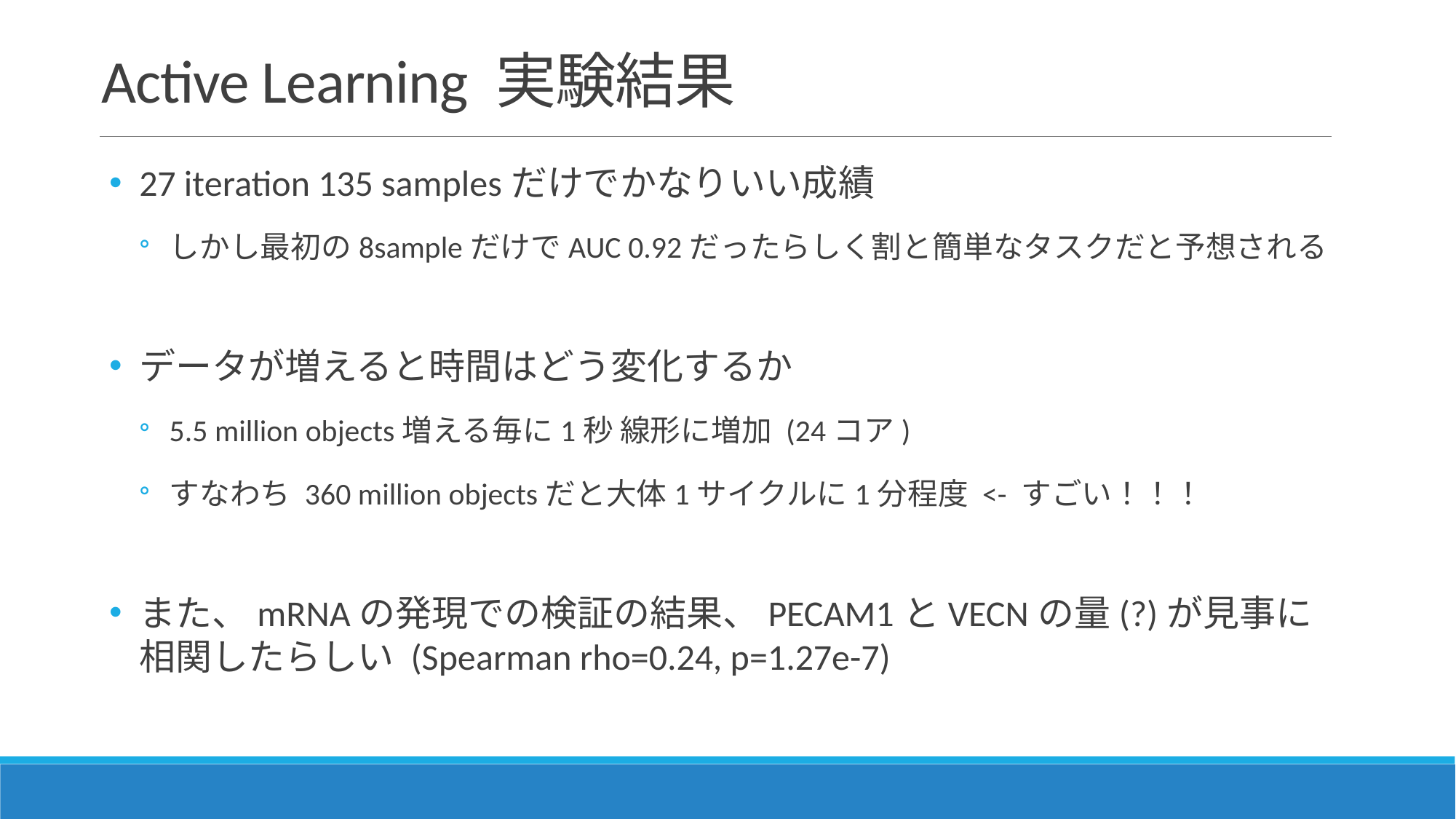

# Active Learning 実験結果
27 iteration 135 samplesだけでかなりいい成績
しかし最初の8sampleだけでAUC 0.92だったらしく割と簡単なタスクだと予想される

データが増えると時間はどう変化するか
5.5 million objects増える毎に1秒 線形に増加 (24コア)
すなわち 360 million objectsだと大体1サイクルに1分程度 <- すごい！！！

また、mRNAの発現での検証の結果、PECAM1とVECNの量(?)が見事に相関したらしい (Spearman rho=0.24, p=1.27e-7)